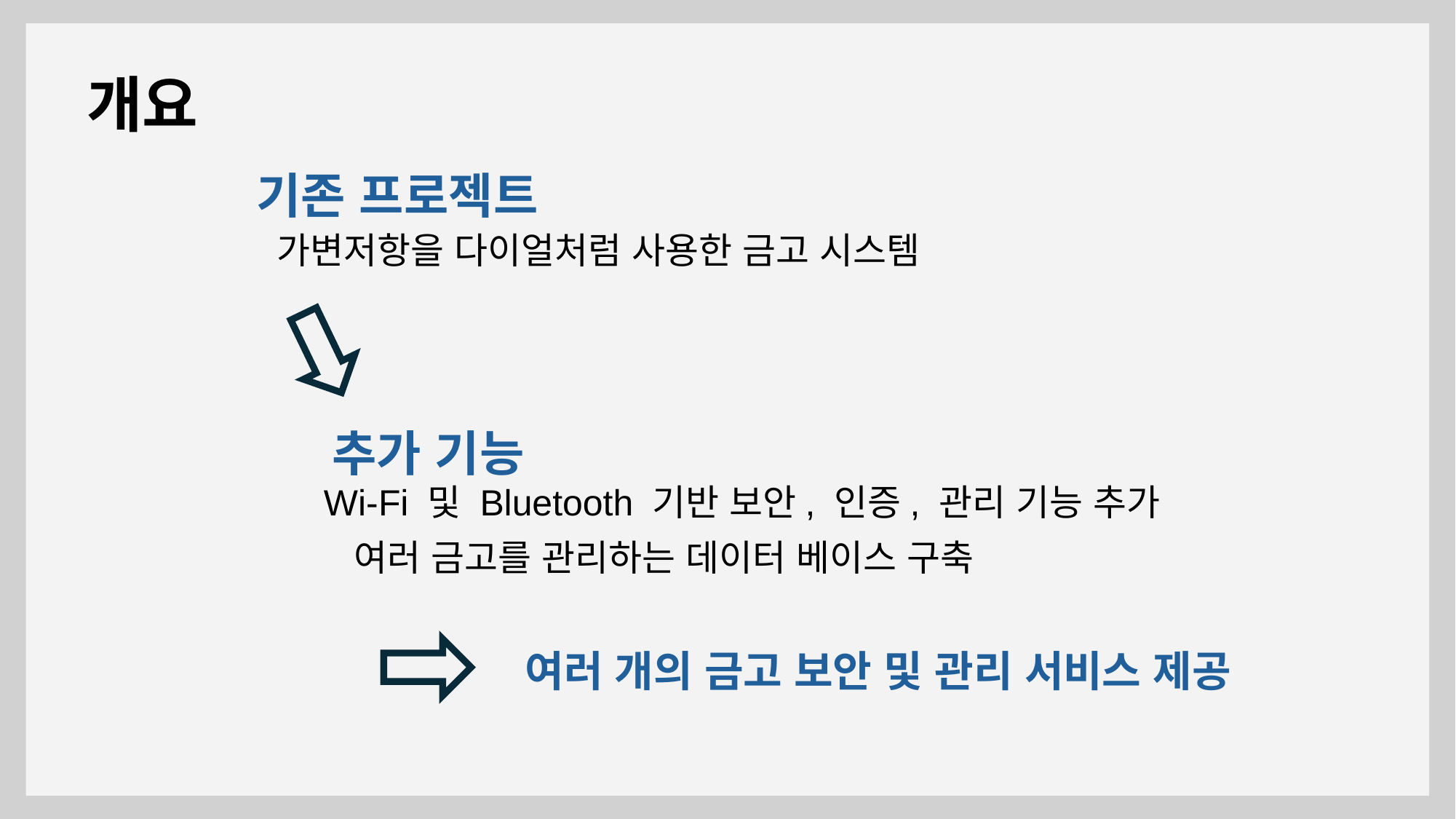

개요
기존 프로젝트
가변저항을 다이얼처럼 사용한 금고 시스템

추가 기능
Wi-Fi 및 Bluetooth 기반 보안, 인증, 관리 기능 추가
여러 금고를 관리하는 데이터 베이스 구축

여러 개의 금고 보안 및 관리 서비스 제공